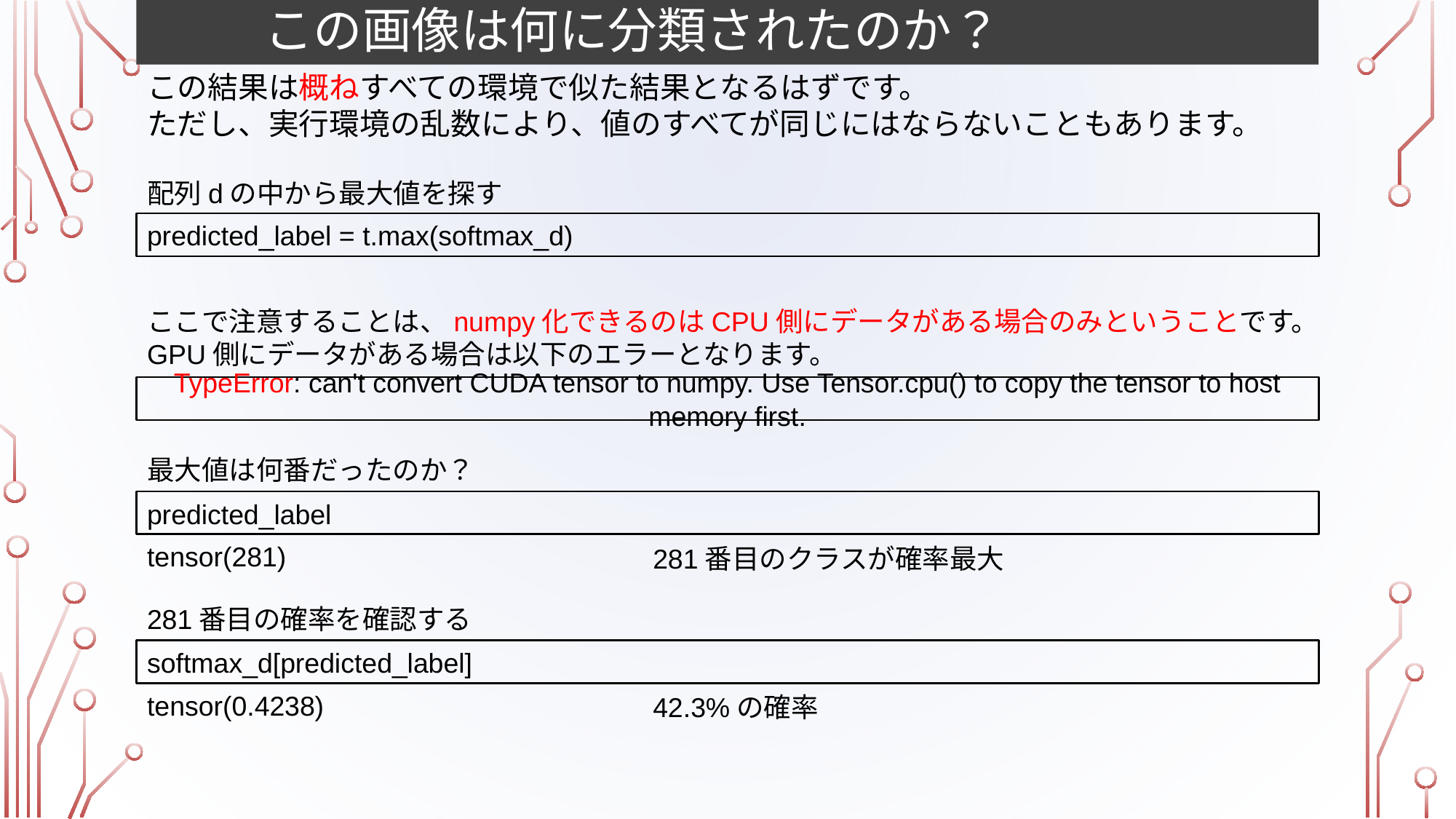

# この画像は何に分類されたのか？
この結果は概ねすべての環境で似た結果となるはずです。
ただし、実行環境の乱数により、値のすべてが同じにはならないこともあります。
配列dの中から最大値を探す
predicted_label = t.max(softmax_d)
ここで注意することは、numpy化できるのはCPU側にデータがある場合のみということです。
GPU側にデータがある場合は以下のエラーとなります。
TypeError: can't convert CUDA tensor to numpy. Use Tensor.cpu() to copy the tensor to host memory first.
最大値は何番だったのか？
predicted_label
tensor(281)
281番目のクラスが確率最大
281番目の確率を確認する
softmax_d[predicted_label]
tensor(0.4238)
42.3%の確率